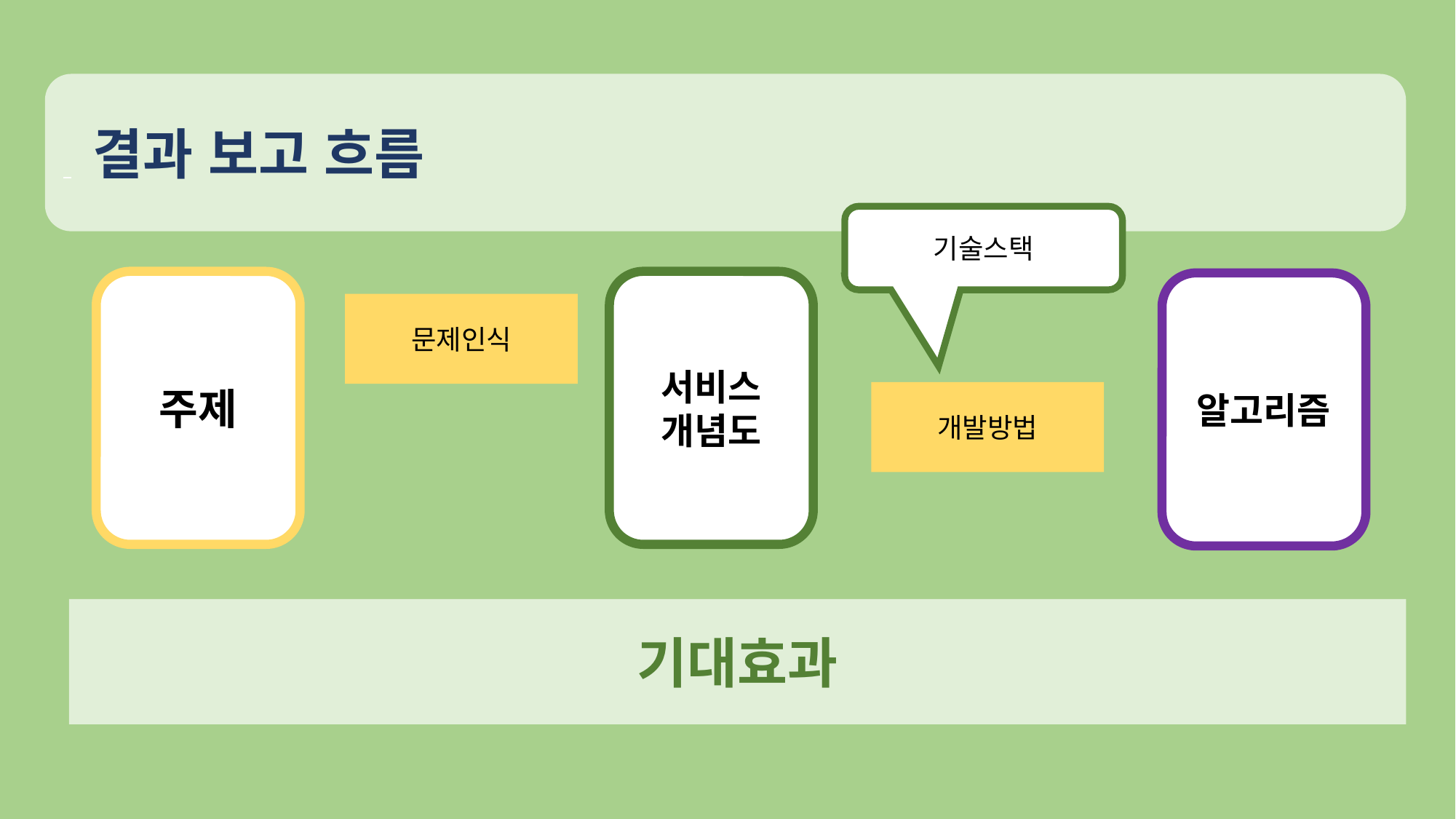

결과 보고 흐름
기술스택
주제
서비스
개념도
알고리즘
문제인식
개발방법
기대효과